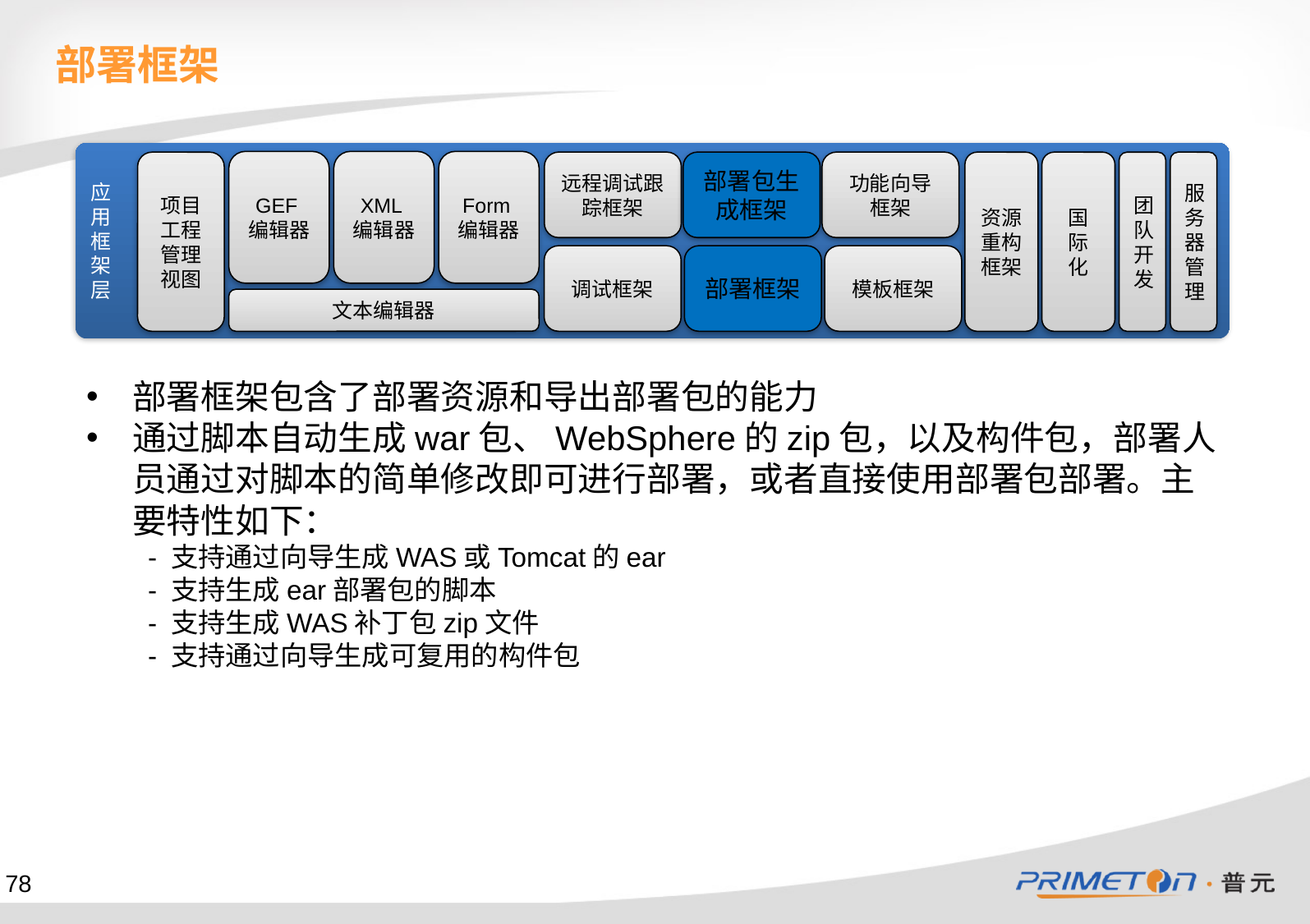

部署框架
应
用
框
架
层
GEF编辑器
XML编辑器
Form编辑器
项目工程管理视图
远程调试跟踪框架
部署包生成框架
功能向导
框架
资源重构框架
国
际
化
团队开发
服务器管理
调试框架
部署框架
模板框架
文本编辑器
部署框架包含了部署资源和导出部署包的能力
通过脚本自动生成war包、WebSphere的zip包，以及构件包，部署人员通过对脚本的简单修改即可进行部署，或者直接使用部署包部署。主要特性如下：
- 支持通过向导生成WAS或Tomcat的ear
- 支持生成ear部署包的脚本
- 支持生成WAS补丁包zip文件
- 支持通过向导生成可复用的构件包
78